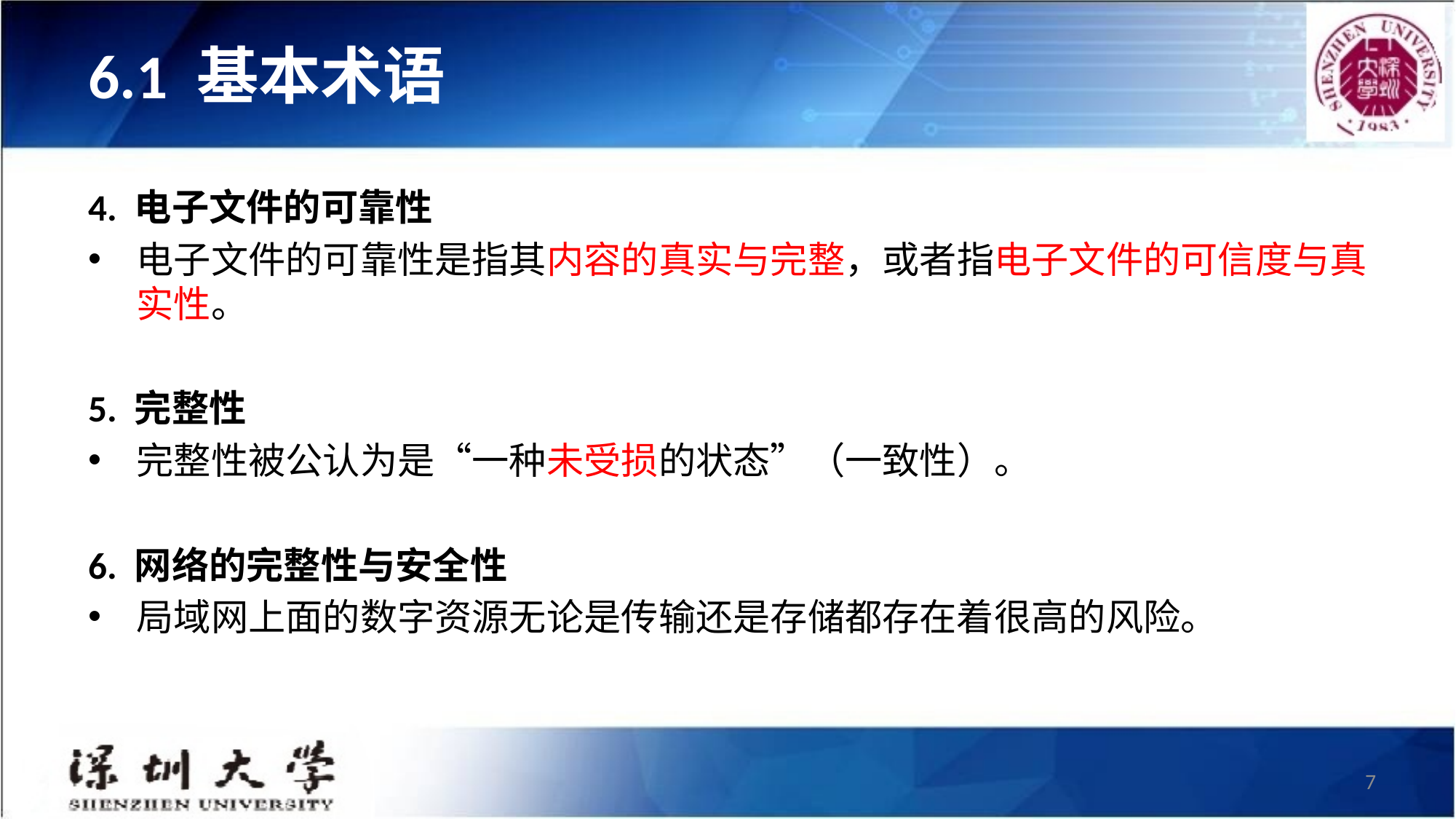

# 6.1 基本术语
4. 电子文件的可靠性
电子文件的可靠性是指其内容的真实与完整，或者指电子文件的可信度与真实性。

5. 完整性
完整性被公认为是“一种未受损的状态”（一致性）。

6. 网络的完整性与安全性
局域网上面的数字资源无论是传输还是存储都存在着很高的风险。

7